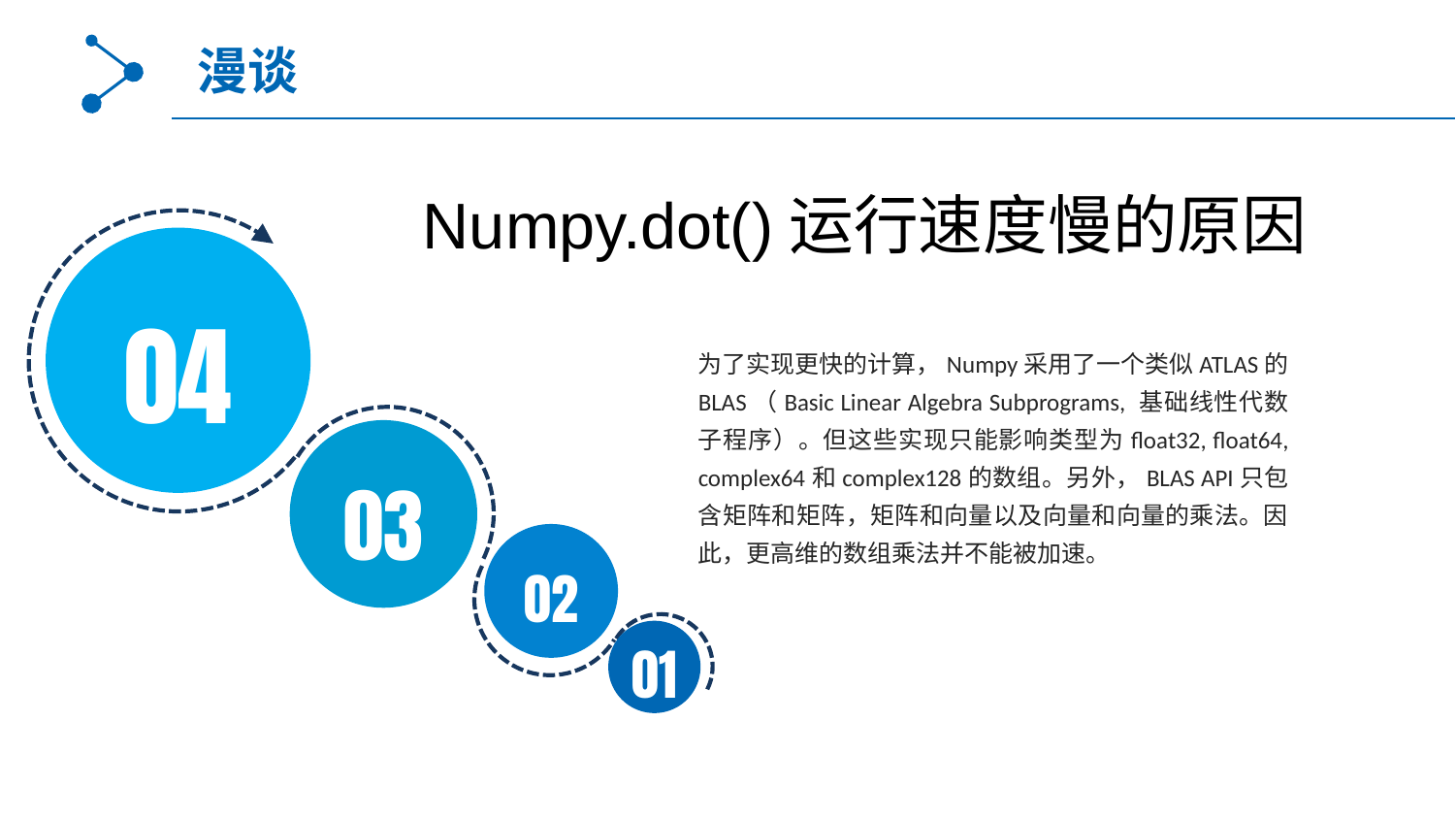

漫谈
Numpy.dot()运行速度慢的原因

04
为了实现更快的计算，Numpy采用了一个类似ATLAS的BLAS（Basic Linear Algebra Subprograms, 基础线性代数子程序）。但这些实现只能影响类型为float32, float64, complex64和complex128的数组。另外，BLAS API只包含矩阵和矩阵，矩阵和向量以及向量和向量的乘法。因此，更高维的数组乘法并不能被加速。
03
02
01